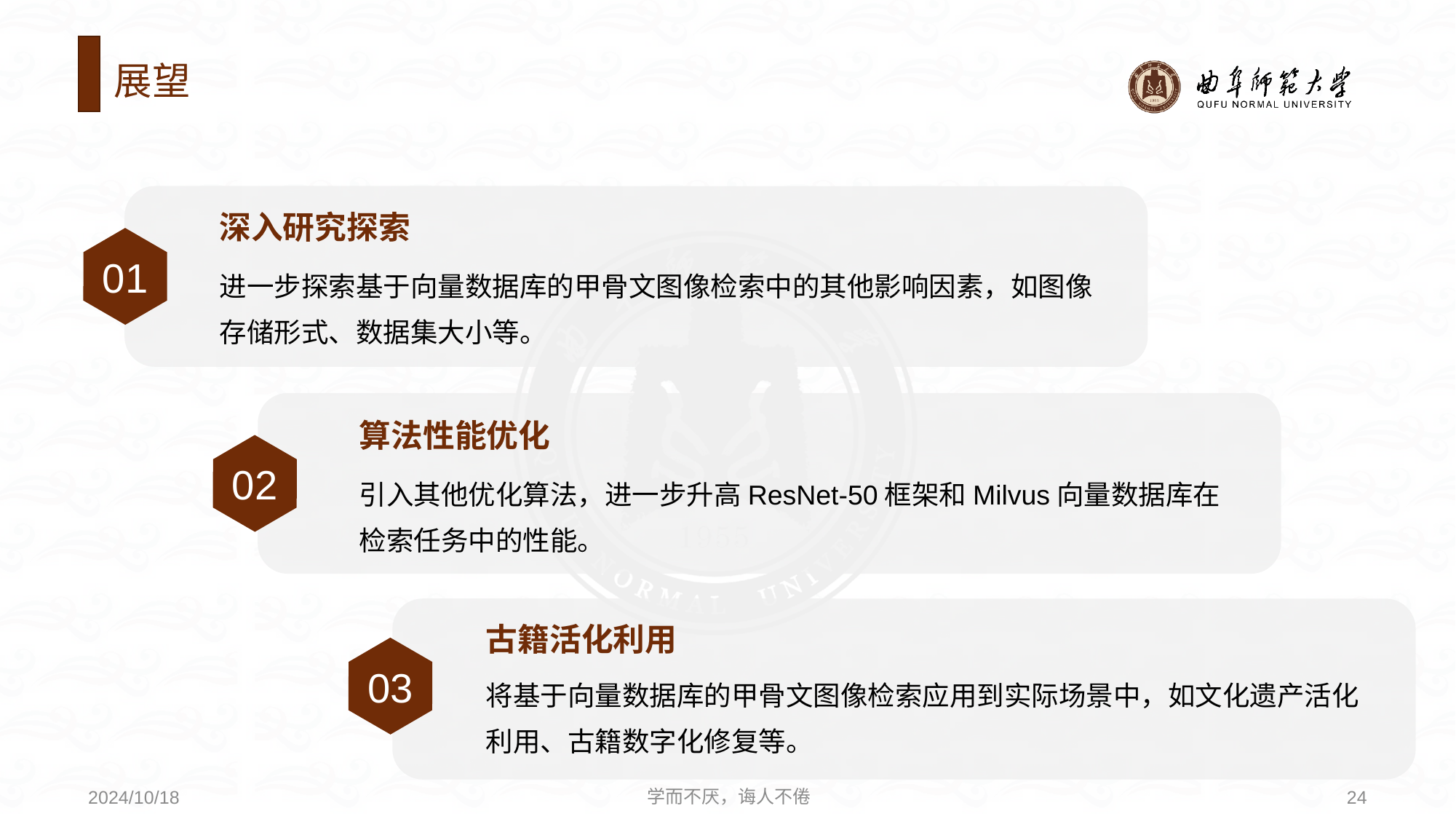

# 展望

深入研究探索

01
进一步探索基于向量数据库的甲骨文图像检索中的其他影响因素，如图像存储形式、数据集大小等。

算法性能优化

02
引入其他优化算法，进一步升高ResNet-50框架和Milvus向量数据库在检索任务中的性能。

古籍活化利用

03
将基于向量数据库的甲骨文图像检索应用到实际场景中，如文化遗产活化利用、古籍数字化修复等。
学而不厌，诲人不倦
24
2024/10/18